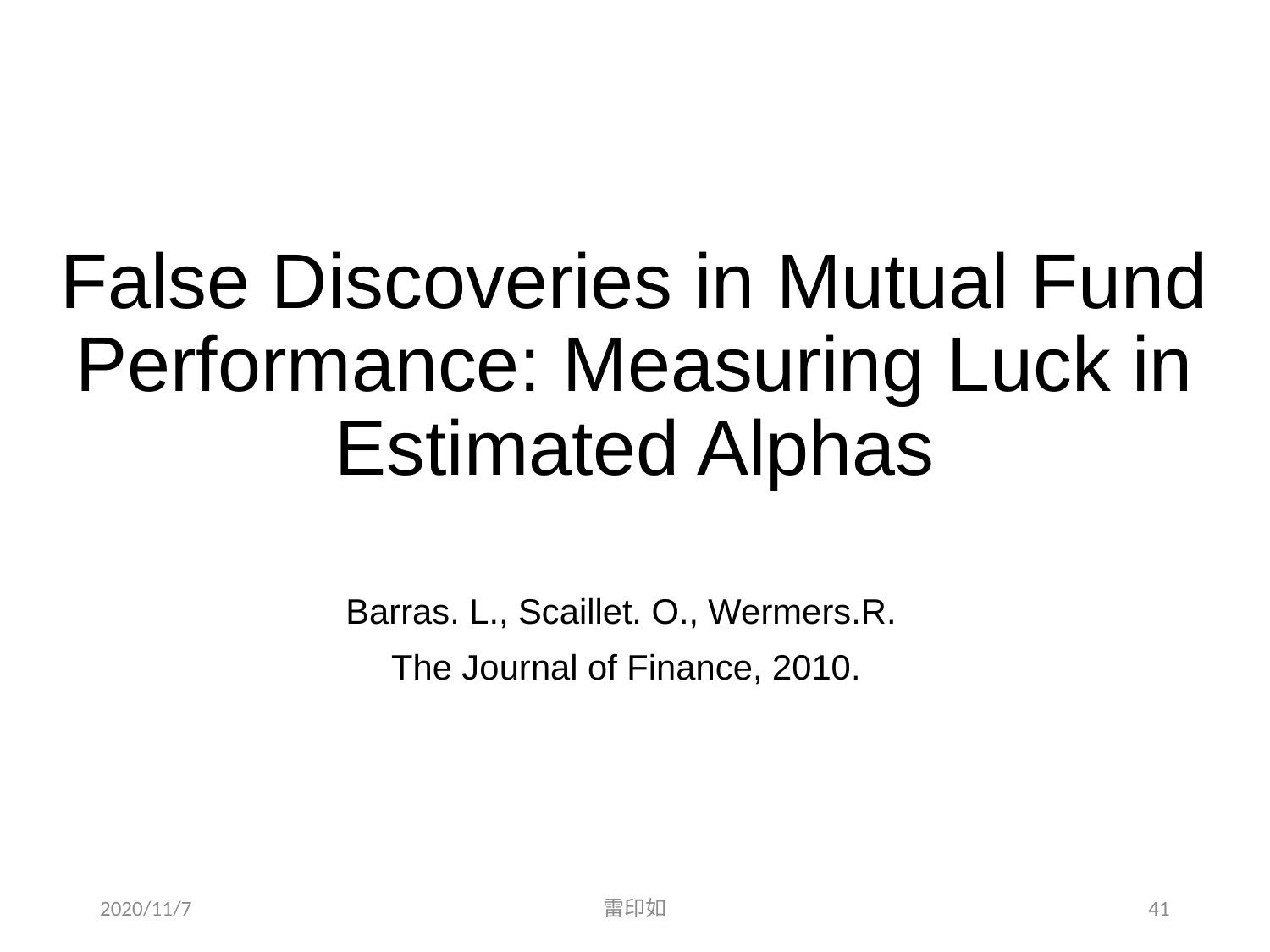

False Discoveries in Mutual Fund Performance: Measuring Luck in Estimated Alphas
Barras. L., Scaillet. O., Wermers.R.
The Journal of Finance, 2010.
2020/11/7
雷印如
41